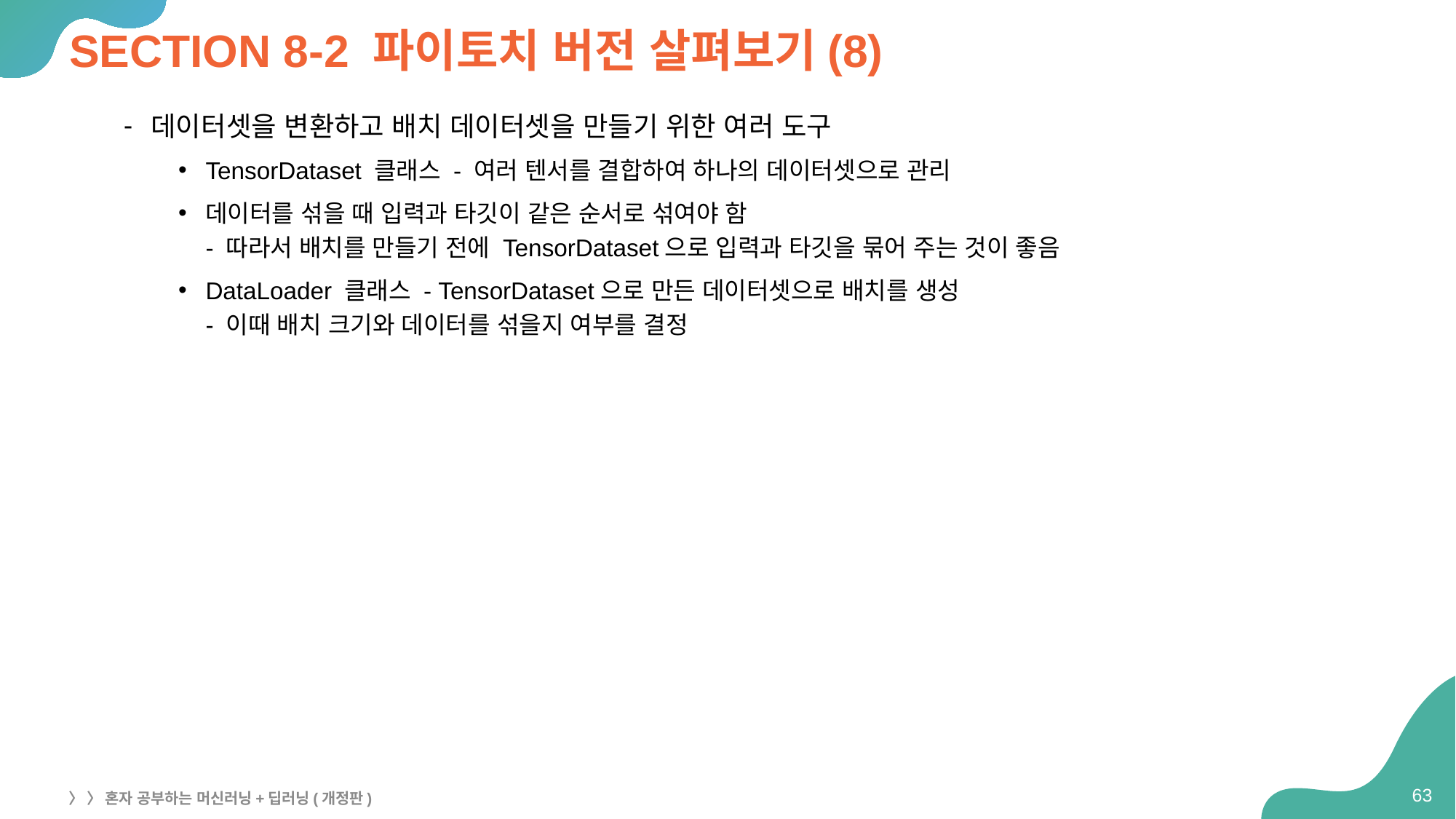

# SECTION 8-2 파이토치 버전 살펴보기(8)
데이터셋을 변환하고 배치 데이터셋을 만들기 위한 여러 도구
TensorDataset 클래스 - 여러 텐서를 결합하여 하나의 데이터셋으로 관리
데이터를 섞을 때 입력과 타깃이 같은 순서로 섞여야 함
- 따라서 배치를 만들기 전에 TensorDataset으로 입력과 타깃을 묶어 주는 것이 좋음
DataLoader 클래스 - TensorDataset으로 만든 데이터셋으로 배치를 생성
- 이때 배치 크기와 데이터를 섞을지 여부를 결정
63
〉 〉 혼자 공부하는 머신러닝+딥러닝(개정판)